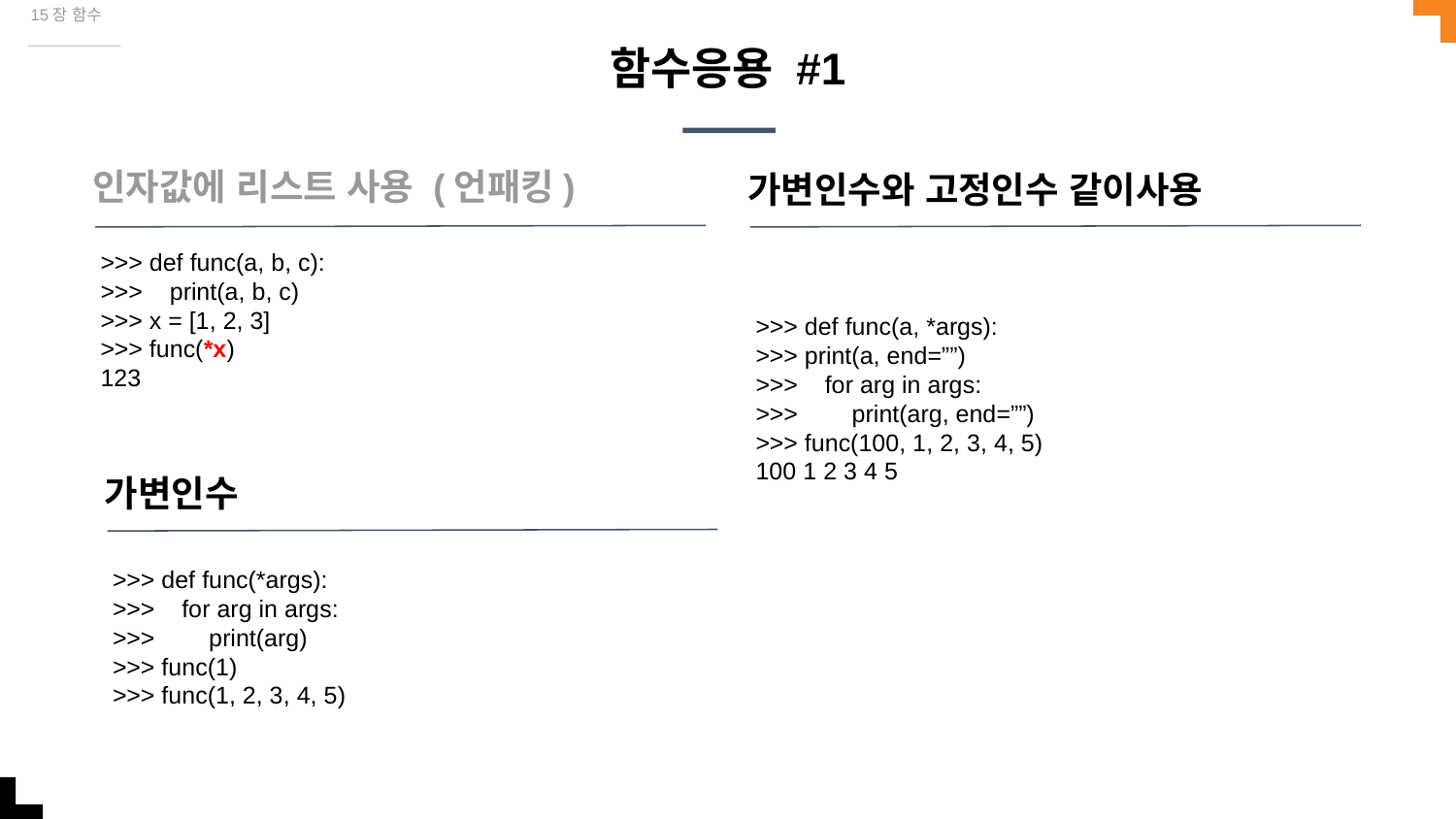

15장 함수
# 함수응용 #1
인자값에 리스트 사용 (언패킹)
가변인수와 고정인수 같이사용
>>> def func(a, b, c):
>>>    print(a, b, c)
>>> x = [1, 2, 3]
>>> func(*x)
123

>>> def func(a, *args):
>>> print(a, end=””)
>>>    for arg in args:
>>>        print(arg, end=””)
>>> func(100, 1, 2, 3, 4, 5)
100 1 2 3 4 5

가변인수
>>> def func(*args):
>>>    for arg in args:
>>>        print(arg)
>>> func(1)
>>> func(1, 2, 3, 4, 5)